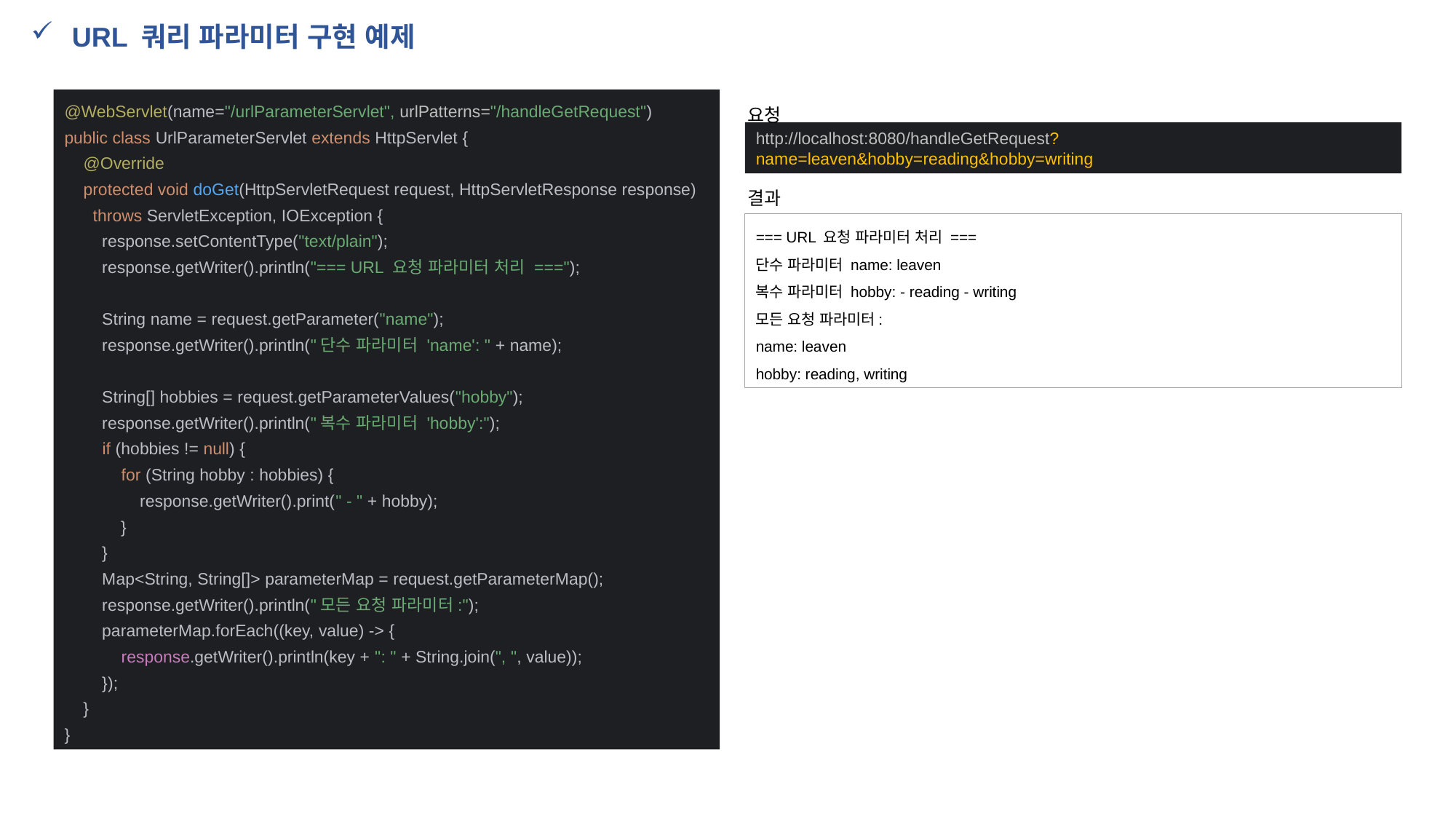

URL 쿼리 파라미터 구현 예제
@WebServlet(name="/urlParameterServlet", urlPatterns="/handleGetRequest")
public class UrlParameterServlet extends HttpServlet {
    @Override
    protected void doGet(HttpServletRequest request, HttpServletResponse response)
      throws ServletException, IOException {
        response.setContentType("text/plain");
        response.getWriter().println("=== URL 요청 파라미터 처리 ===");
        String name = request.getParameter("name");
        response.getWriter().println("단수 파라미터 'name': " + name);
        String[] hobbies = request.getParameterValues("hobby");
        response.getWriter().println("복수 파라미터 'hobby':");
        if (hobbies != null) {
            for (String hobby : hobbies) {
                response.getWriter().print(" - " + hobby);
            }
        }
        Map<String, String[]> parameterMap = request.getParameterMap();
        response.getWriter().println("모든 요청 파라미터:");
        parameterMap.forEach((key, value) -> {
            response.getWriter().println(key + ": " + String.join(", ", value));
        });
    }
}
요청
http://localhost:8080/handleGetRequest?name=leaven&hobby=reading&hobby=writing
결과
=== URL 요청 파라미터 처리 ===
단수 파라미터 name: leaven
복수 파라미터 hobby: - reading - writing
모든 요청 파라미터:
name: leaven
hobby: reading, writing